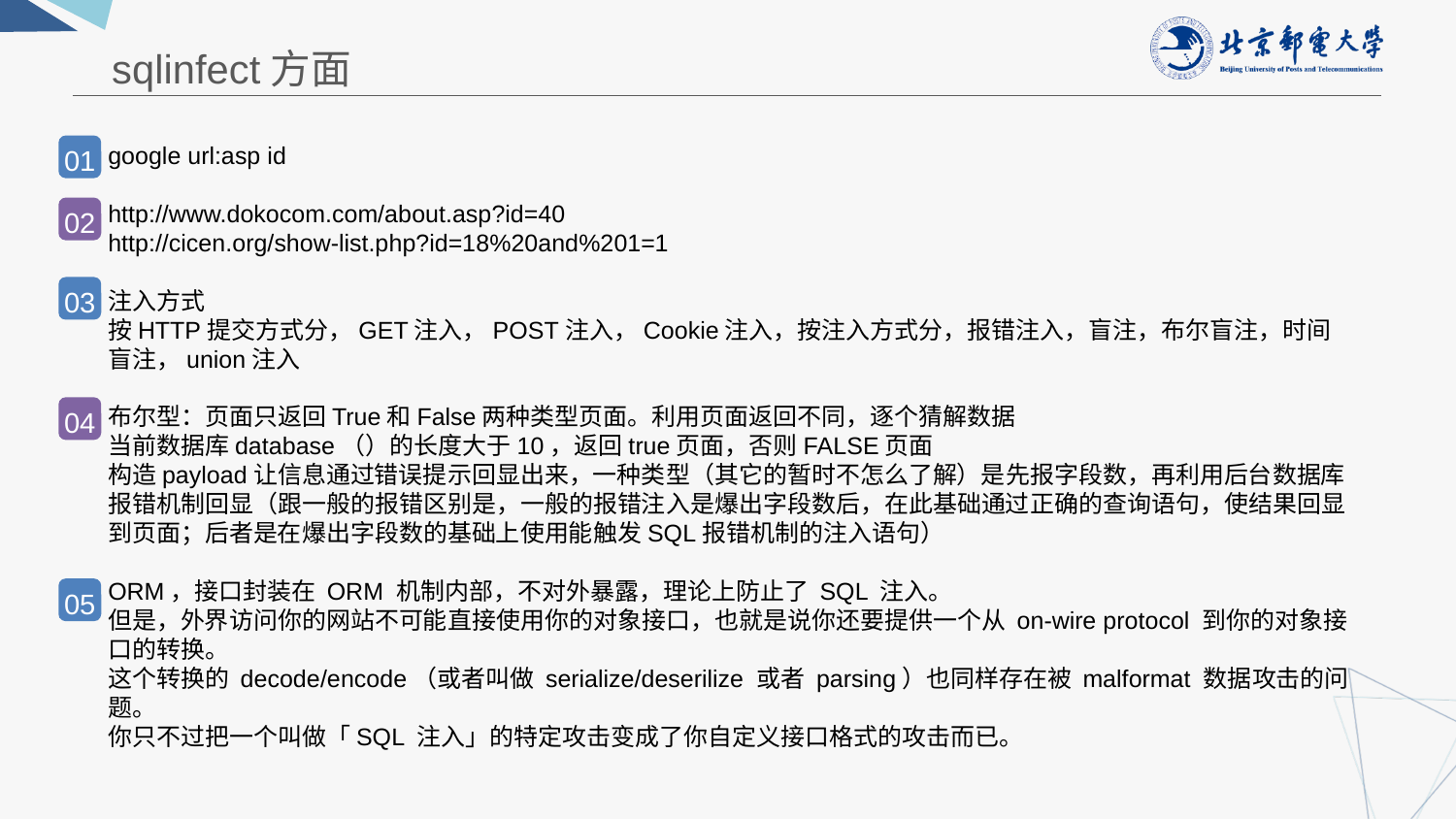

sqlinfect方面
google url:asp id

http://www.dokocom.com/about.asp?id=40
http://cicen.org/show-list.php?id=18%20and%201=1

注入方式
按HTTP提交方式分，GET注入，POST注入，Cookie注入，按注入方式分，报错注入，盲注，布尔盲注，时间盲注，union注入

布尔型：页面只返回True和False两种类型页面。利用页面返回不同，逐个猜解数据
当前数据库database（）的长度大于10，返回true页面，否则FALSE页面
构造payload让信息通过错误提示回显出来，一种类型（其它的暂时不怎么了解）是先报字段数，再利用后台数据库报错机制回显（跟一般的报错区别是，一般的报错注入是爆出字段数后，在此基础通过正确的查询语句，使结果回显到页面；后者是在爆出字段数的基础上使用能触发SQL报错机制的注入语句）

ORM，接口封装在 ORM 机制内部，不对外暴露，理论上防止了 SQL 注入。
但是，外界访问你的网站不可能直接使用你的对象接口，也就是说你还要提供一个从 on-wire protocol 到你的对象接口的转换。
这个转换的 decode/encode（或者叫做 serialize/deserilize 或者 parsing）也同样存在被 malformat 数据攻击的问题。
你只不过把一个叫做「SQL 注入」的特定攻击变成了你自定义接口格式的攻击而已。
01
02
03
04
05